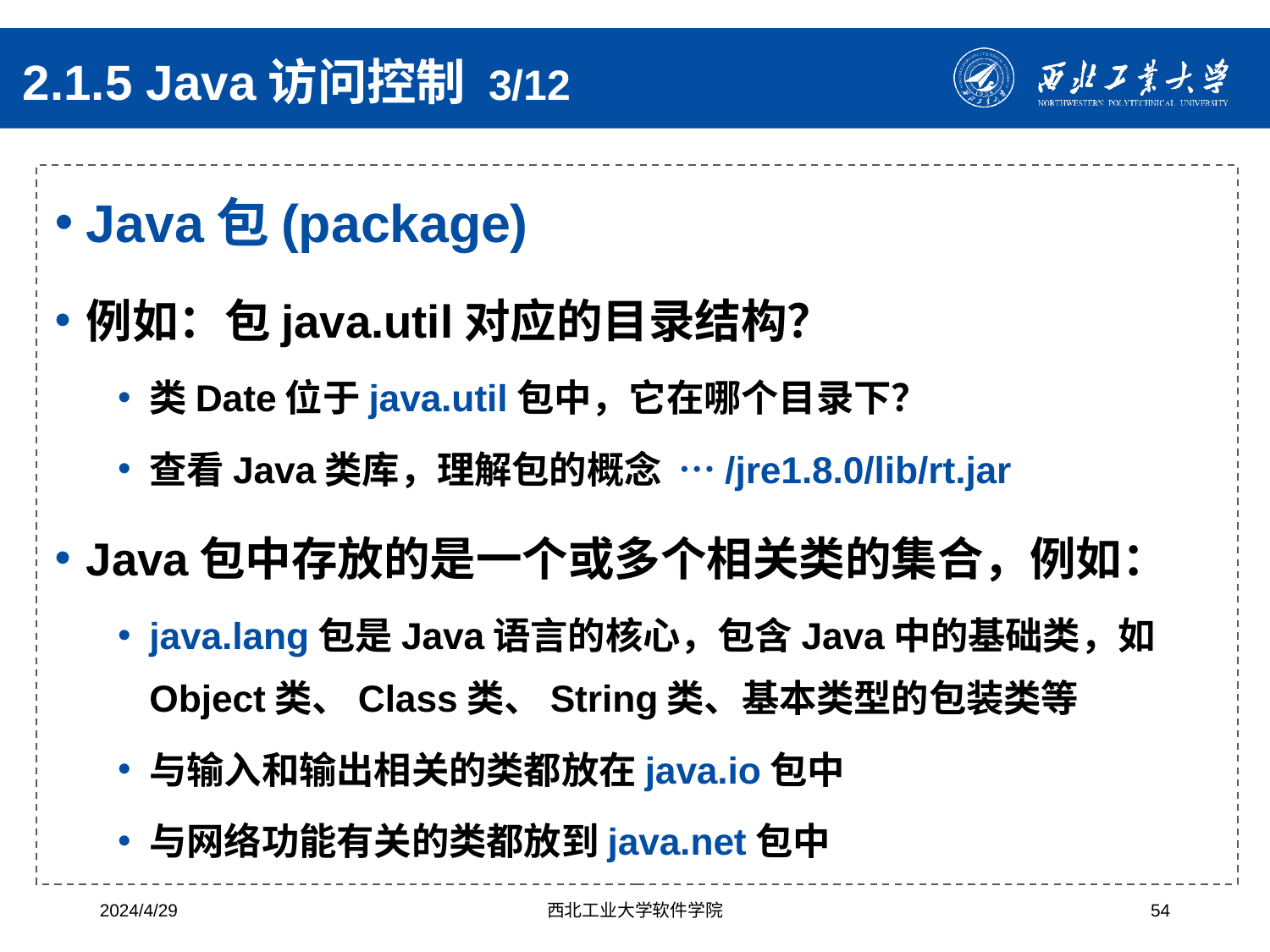

# 2.1.5 Java访问控制 3/12
Java包(package)
例如：包java.util对应的目录结构？
类Date位于java.util包中，它在哪个目录下？
查看Java类库，理解包的概念  …/jre1.8.0/lib/rt.jar
Java包中存放的是一个或多个相关类的集合，例如：
java.lang包是Java语言的核心，包含Java中的基础类，如Object类、Class类、String类、基本类型的包装类等
与输入和输出相关的类都放在java.io包中
与网络功能有关的类都放到java.net包中

2024/4/29
西北工业大学软件学院
54